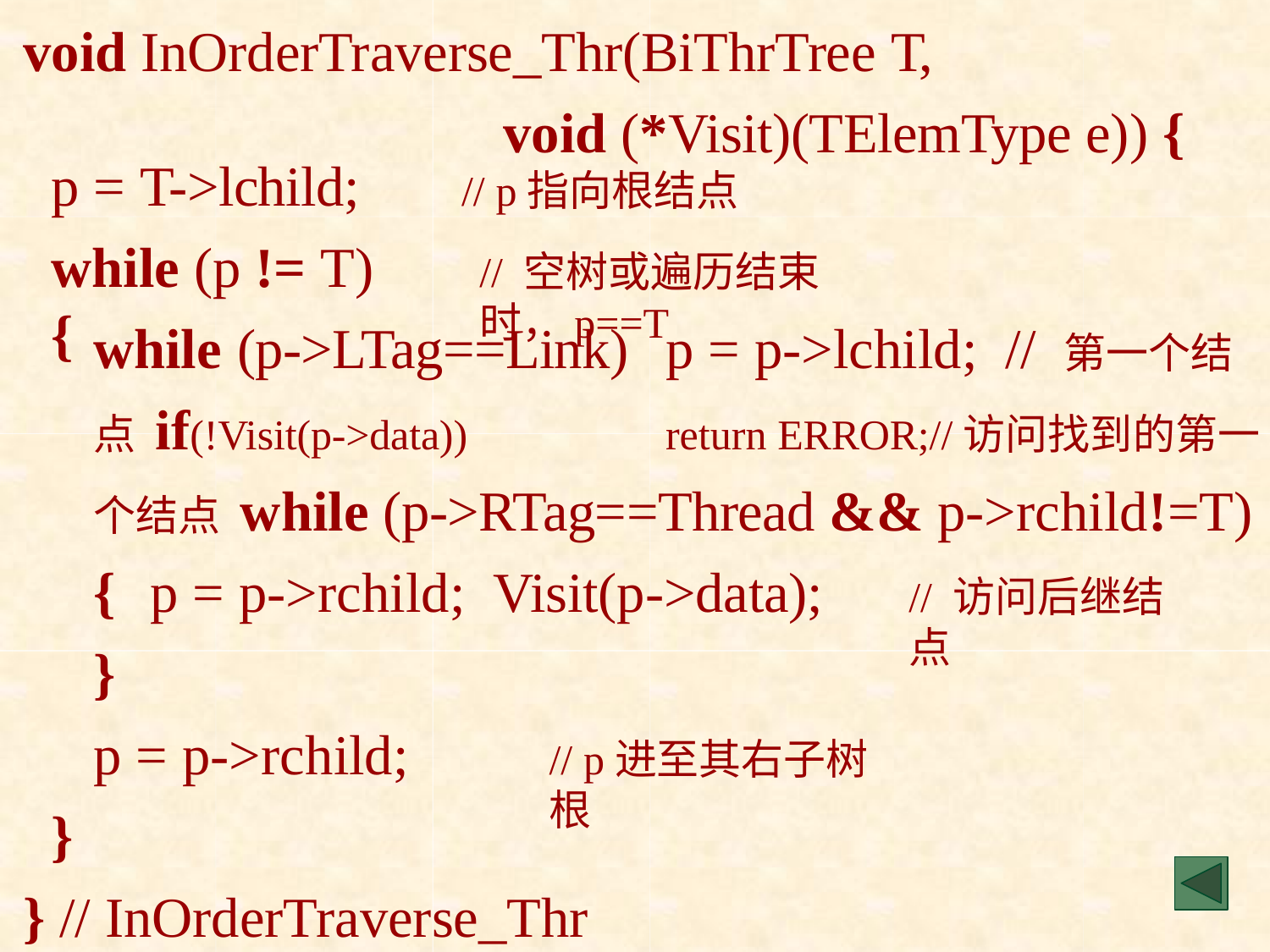

# void InOrderTraverse_Thr(BiThrTree T,
void (*Visit)(TElemType e)) {
p = T->lchild;
while (p != T) {
// p指向根结点
// 空树或遍历结束时，p==T
while (p->LTag==Link)	p = p->lchild;	// 第一个结点 if(!Visit(p->data))	return ERROR;//访问找到的第一个结点 while (p->RTag==Thread && p->rchild!=T) {
p = p->rchild;	Visit(p->data);
// 访问后继结点
}
p = p->rchild;
// p进至其右子树根
}
} // InOrderTraverse_Thr